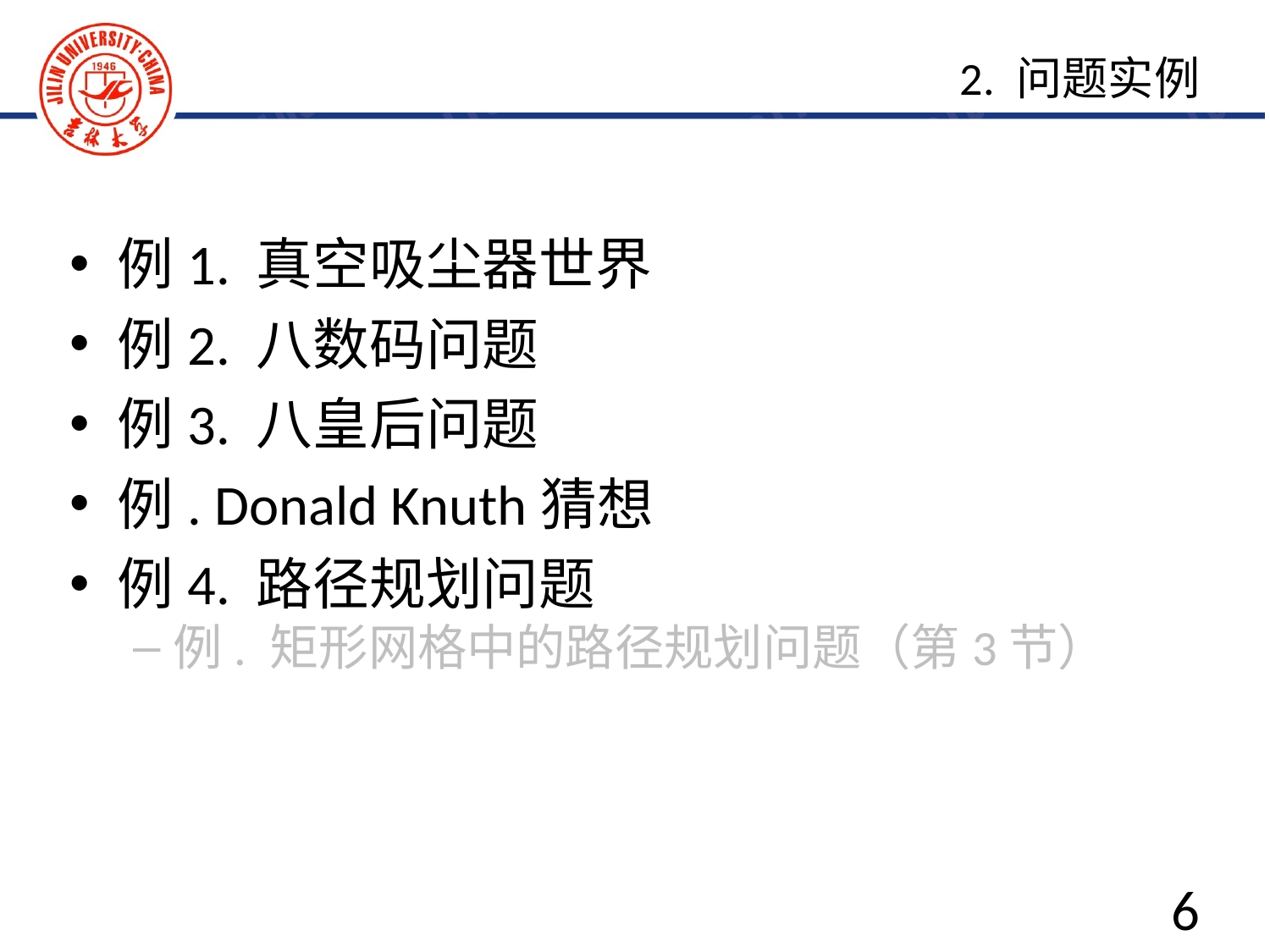

2. 问题实例
例1. 真空吸尘器世界
例2. 八数码问题
例3. 八皇后问题
例. Donald Knuth猜想
例4. 路径规划问题
例. 矩形网格中的路径规划问题（第3节）
6